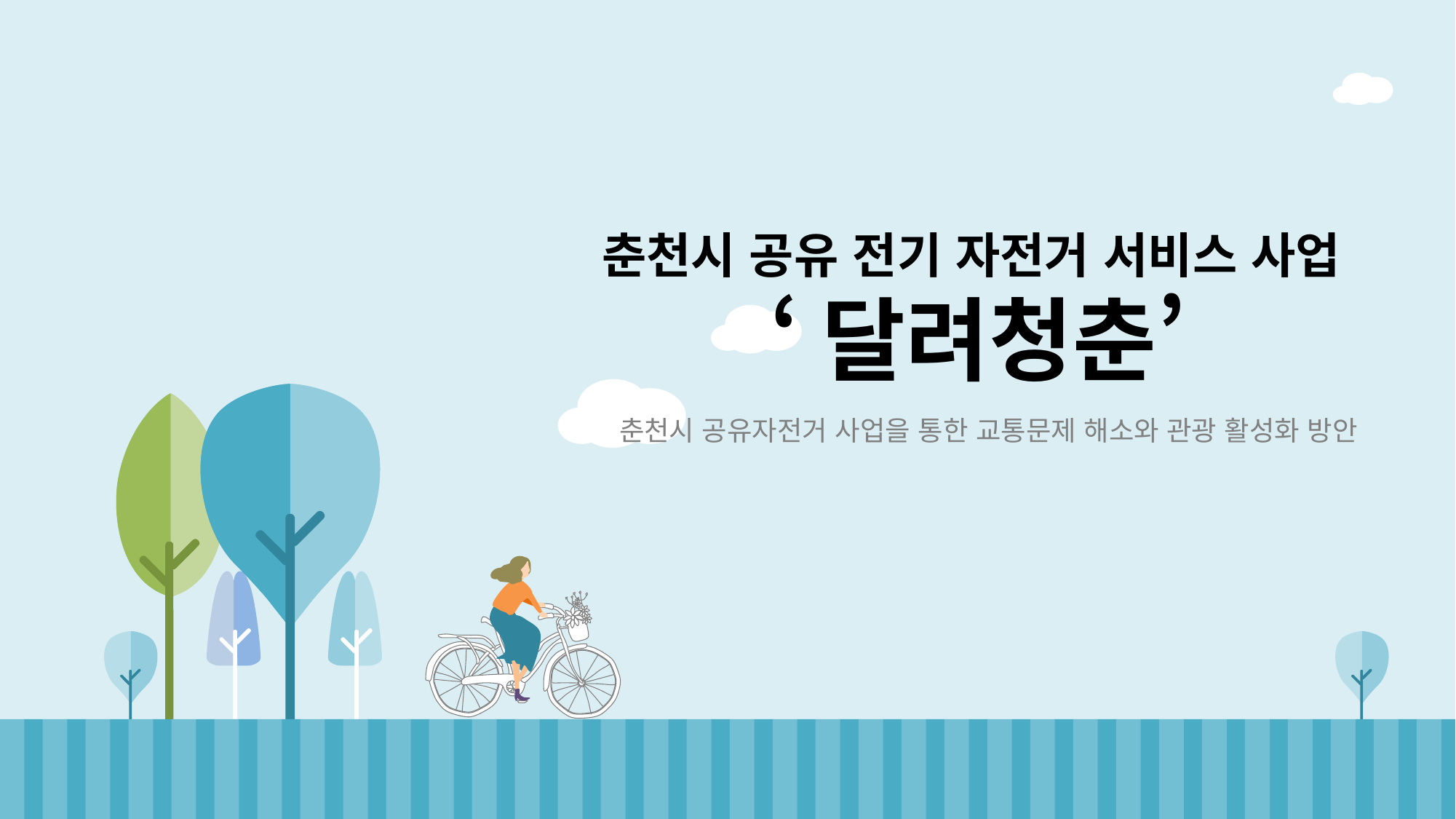

춘천시 공유 전기 자전거 서비스 사업
‘달려청춘’

춘천시 공유자전거 사업을 통한 교통문제 해소와 관광 활성화 방안